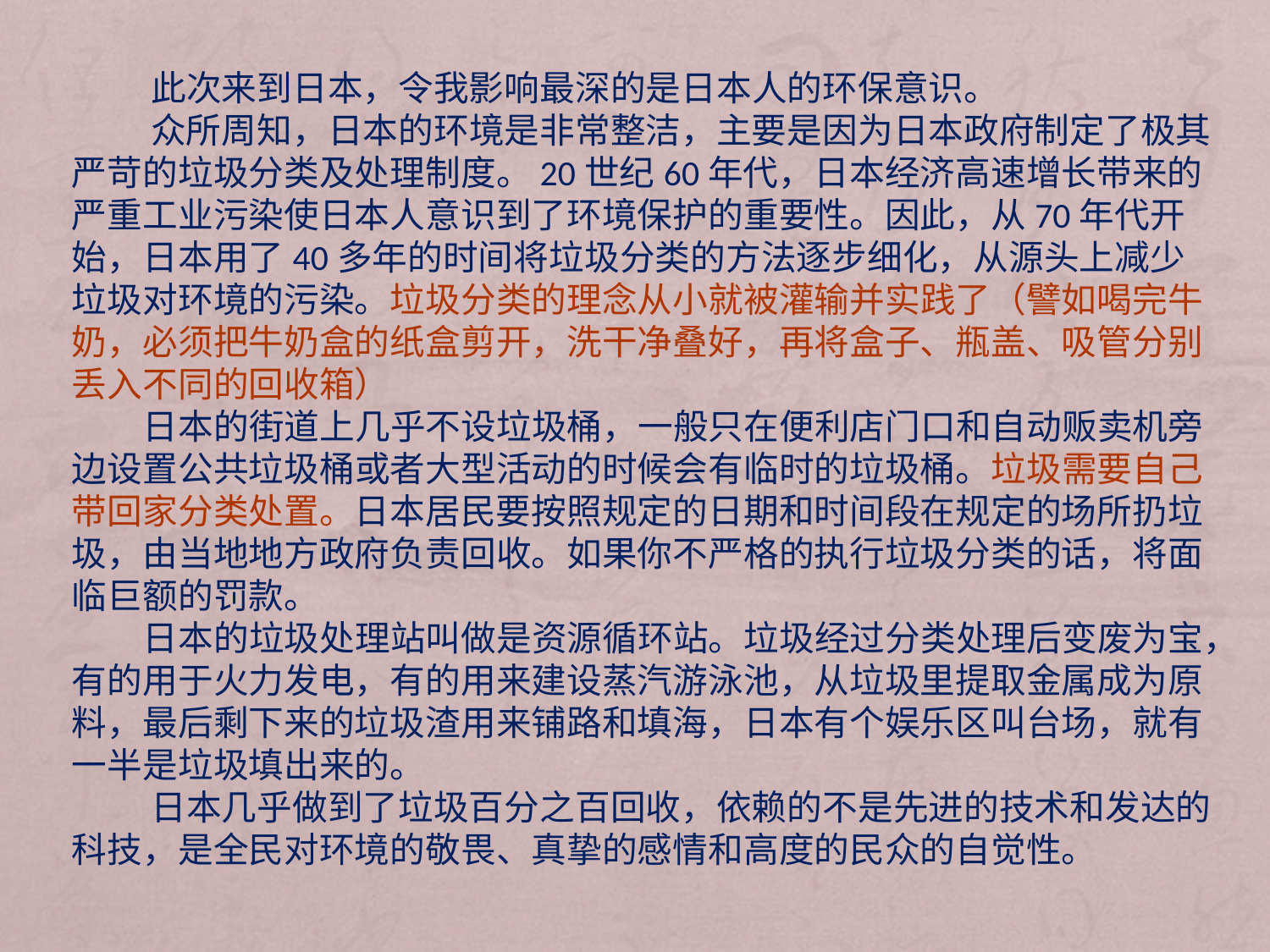

此次来到日本，令我影响最深的是日本人的环保意识。
         众所周知，日本的环境是非常整洁，主要是因为日本政府制定了极其严苛的垃圾分类及处理制度。20世纪60年代，日本经济高速增长带来的严重工业污染使日本人意识到了环境保护的重要性。因此，从70年代开始，日本用了40多年的时间将垃圾分类的方法逐步细化，从源头上减少垃圾对环境的污染。垃圾分类的理念从小就被灌输并实践了（譬如喝完牛奶，必须把牛奶盒的纸盒剪开，洗干净叠好，再将盒子、瓶盖、吸管分别丢入不同的回收箱）
        日本的街道上几乎不设垃圾桶，一般只在便利店门口和自动贩卖机旁边设置公共垃圾桶或者大型活动的时候会有临时的垃圾桶。垃圾需要自己带回家分类处置。日本居民要按照规定的日期和时间段在规定的场所扔垃圾，由当地地方政府负责回收。如果你不严格的执行垃圾分类的话，将面临巨额的罚款。
        日本的垃圾处理站叫做是资源循环站。垃圾经过分类处理后变废为宝，有的用于火力发电，有的用来建设蒸汽游泳池，从垃圾里提取金属成为原料，最后剩下来的垃圾渣用来铺路和填海，日本有个娱乐区叫台场，就有一半是垃圾填出来的。
         日本几乎做到了垃圾百分之百回收，依赖的不是先进的技术和发达的科技，是全民对环境的敬畏、真挚的感情和高度的民众的自觉性。